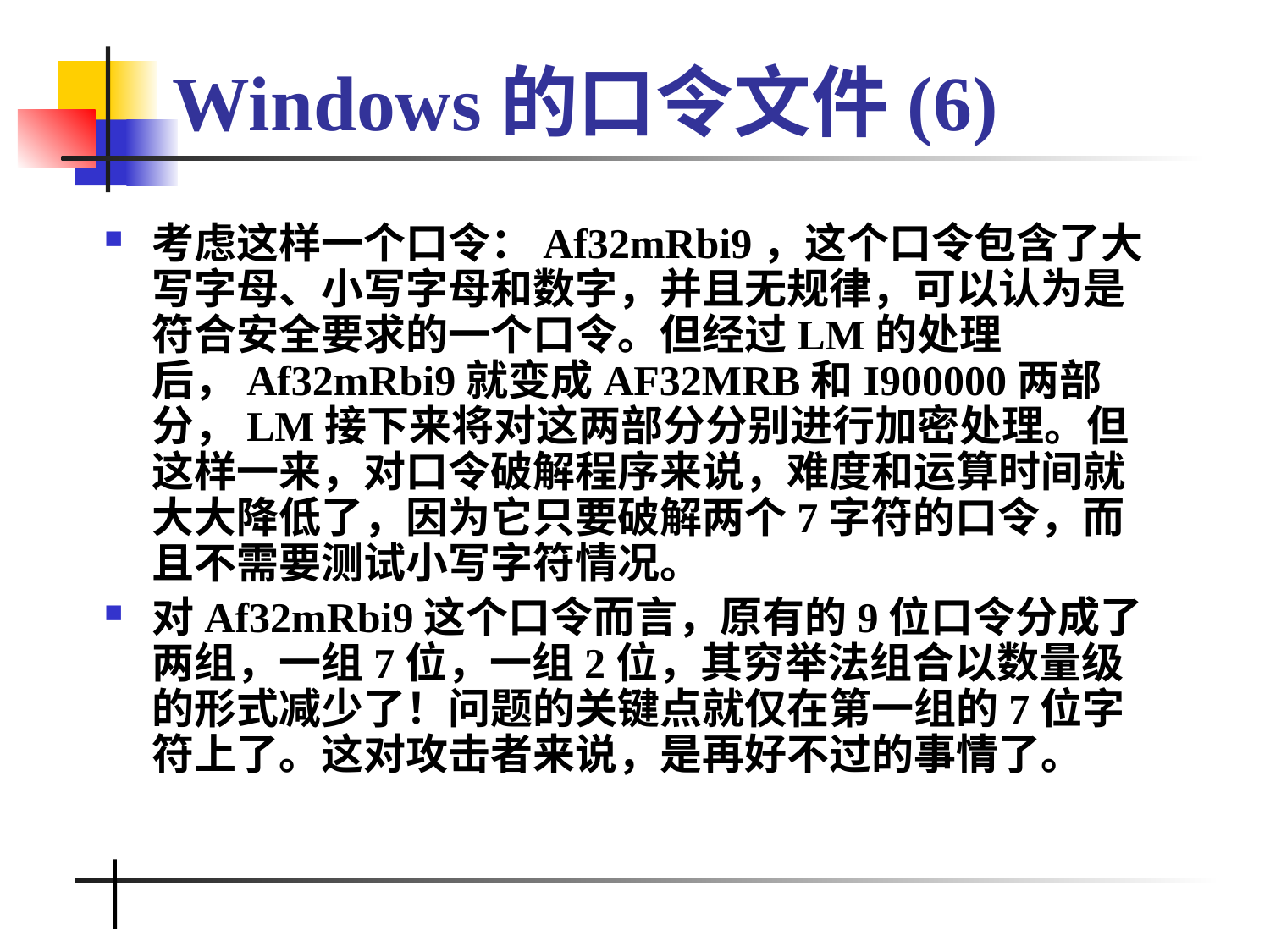

# Windows的口令文件(6)
考虑这样一个口令：Af32mRbi9，这个口令包含了大写字母、小写字母和数字，并且无规律，可以认为是符合安全要求的一个口令。但经过LM的处理后，Af32mRbi9就变成AF32MRB和I900000两部分，LM接下来将对这两部分分别进行加密处理。但这样一来，对口令破解程序来说，难度和运算时间就大大降低了，因为它只要破解两个7字符的口令，而且不需要测试小写字符情况。
对Af32mRbi9这个口令而言，原有的9位口令分成了两组，一组7位，一组2位，其穷举法组合以数量级的形式减少了！问题的关键点就仅在第一组的7位字符上了。这对攻击者来说，是再好不过的事情了。